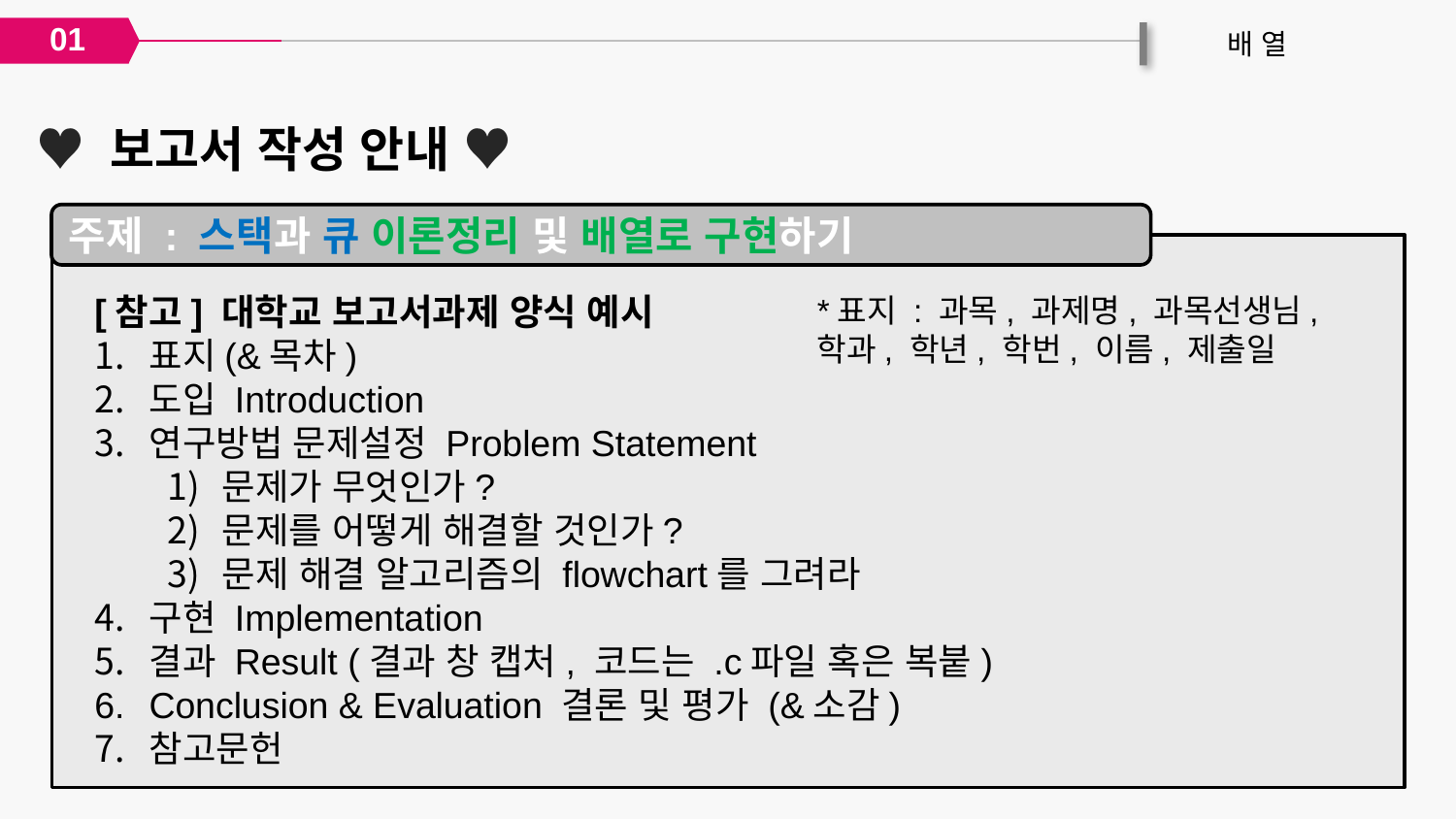

01

배 열

♥ 보고서 작성 안내 ♥
주제 : 스택과 큐 이론정리 및 배열로 구현하기

[참고] 대학교 보고서과제 양식 예시
표지(&목차)
도입 Introduction
연구방법 문제설정 Problem Statement
문제가 무엇인가?
문제를 어떻게 해결할 것인가?
문제 해결 알고리즘의 flowchart를 그려라
구현 Implementation
결과 Result (결과 창 캡처, 코드는 .c파일 혹은 복붙)
Conclusion & Evaluation 결론 및 평가 (&소감)
참고문헌
*표지 : 과목, 과제명, 과목선생님, 학과, 학년, 학번, 이름, 제출일